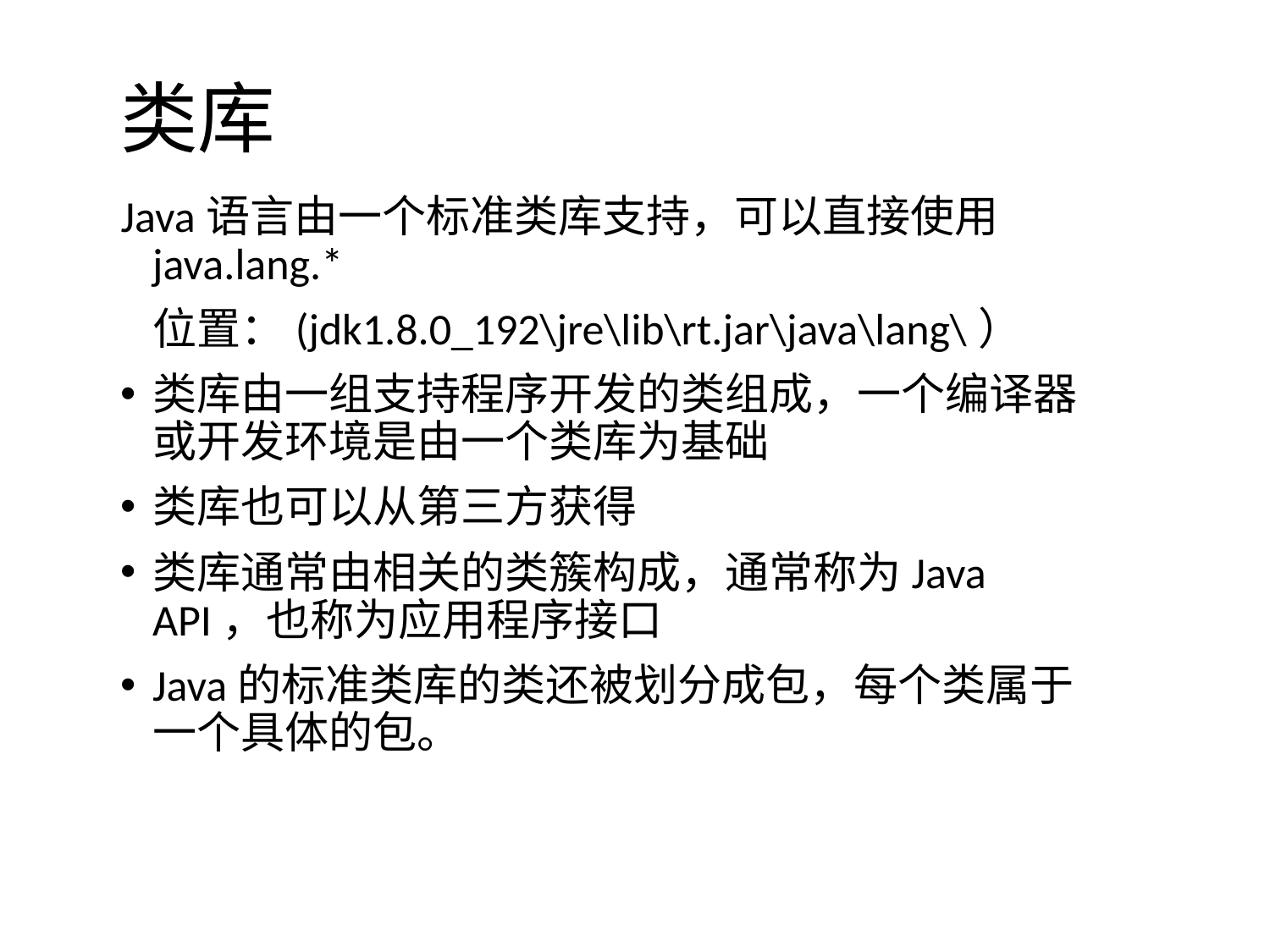

类库
Java语言由一个标准类库支持，可以直接使用java.lang.*
	位置：(jdk1.8.0_192\jre\lib\rt.jar\java\lang\）
类库由一组支持程序开发的类组成，一个编译器或开发环境是由一个类库为基础
类库也可以从第三方获得
类库通常由相关的类簇构成，通常称为Java API，也称为应用程序接口
Java的标准类库的类还被划分成包，每个类属于一个具体的包。